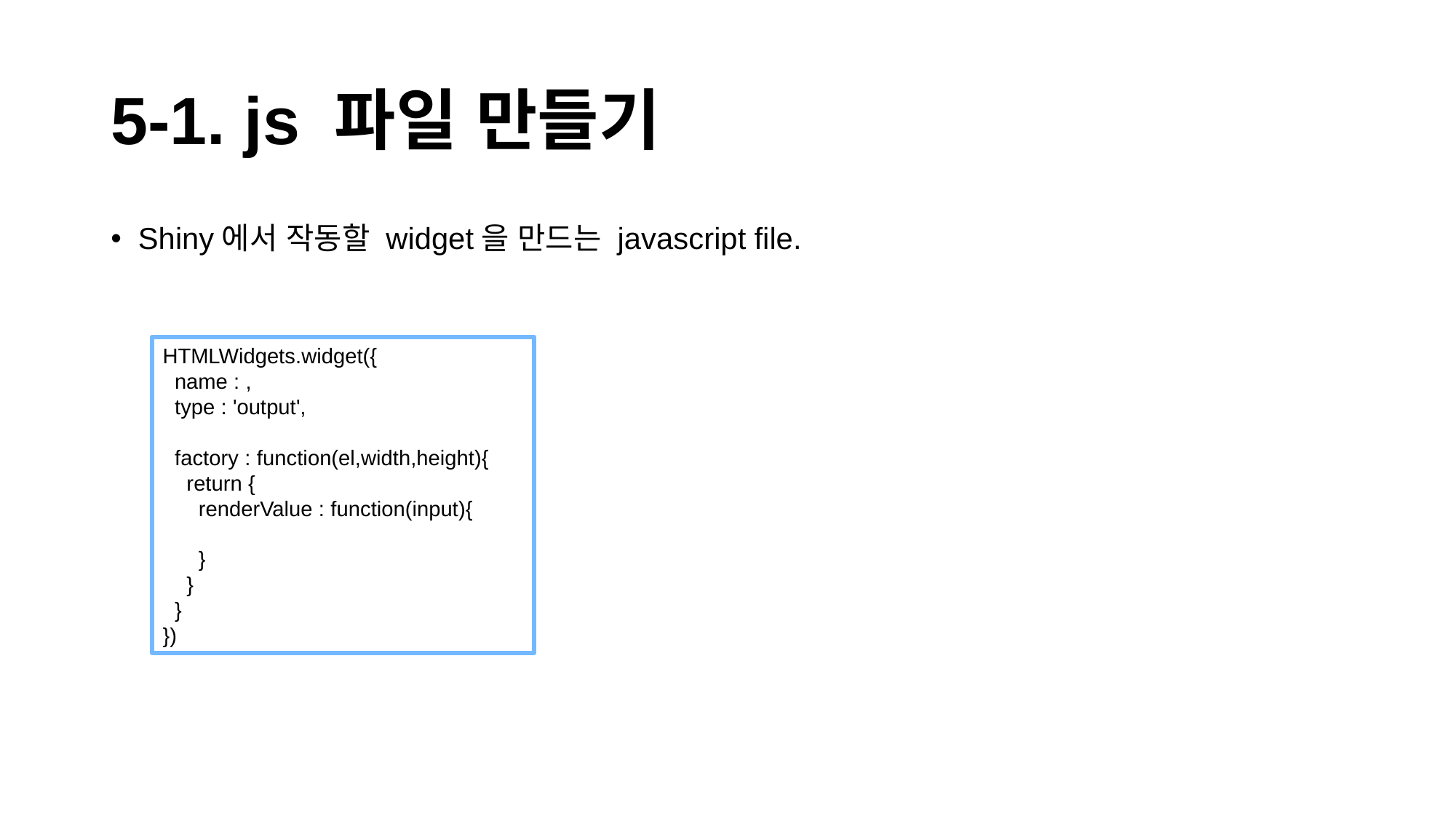

# 5-1. js 파일 만들기
Shiny에서 작동할 widget을 만드는 javascript file.

HTMLWidgets.widget({
  name : ,
  type : 'output',

  factory : function(el,width,height){
    return {
      renderValue : function(input){

      }
    }
  }
})